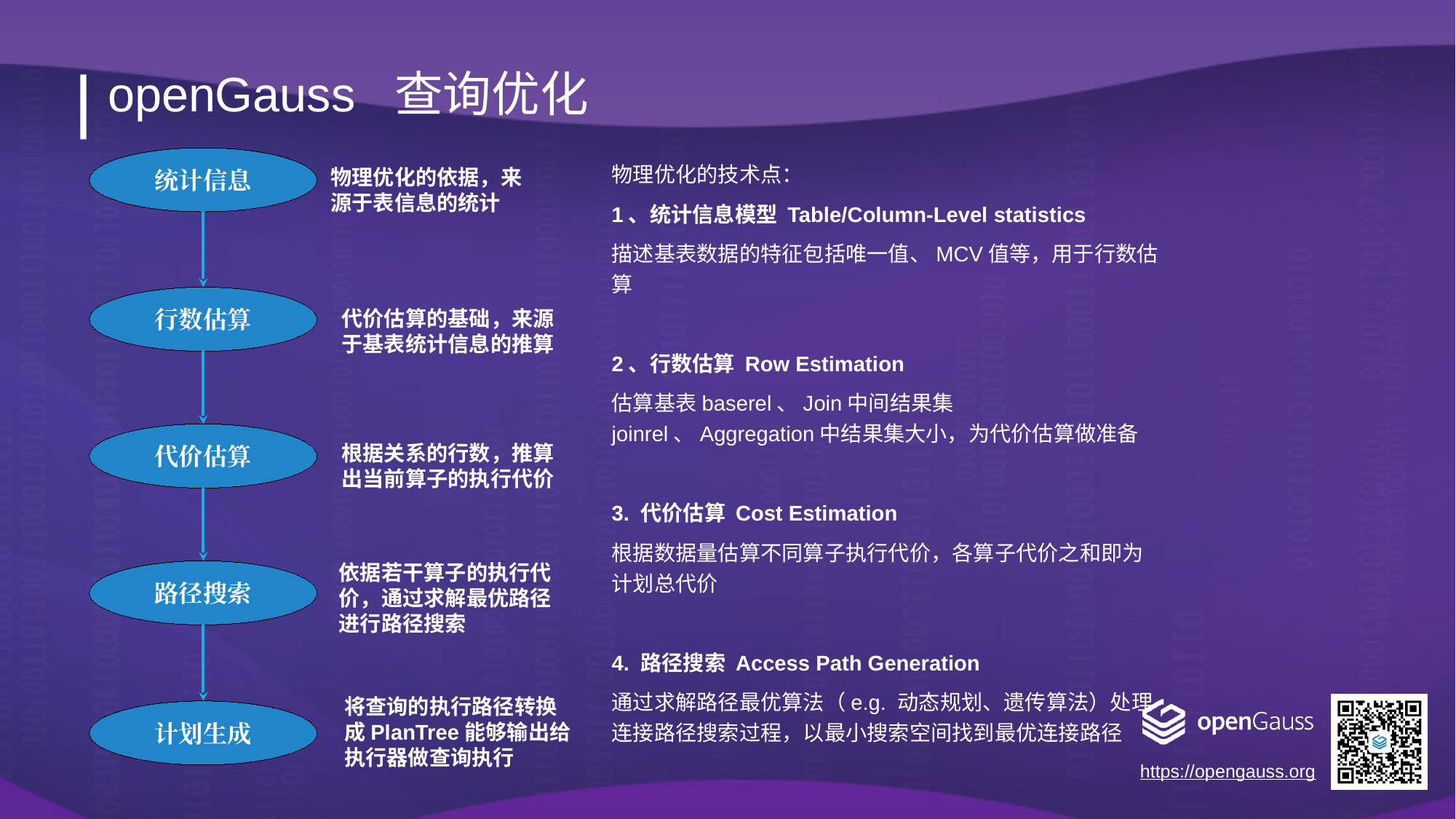

openGauss  查询优化
统计信息
物理优化的技术点：
1、统计信息模型 Table/Column-Level statistics
描述基表数据的特征包括唯一值、MCV值等，用于行数估算

2、行数估算 Row Estimation
估算基表baserel、Join中间结果集joinrel、Aggregation中结果集大小，为代价估算做准备

3. 代价估算 Cost Estimation
根据数据量估算不同算子执行代价，各算子代价之和即为计划总代价

4. 路径搜索 Access Path Generation
通过求解路径最优算法（e.g. 动态规划、遗传算法）处理连接路径搜索过程，以最小搜索空间找到最优连接路径
物理优化的依据，来源于表信息的统计
行数估算
代价估算的基础，来源于基表统计信息的推算
代价估算
根据关系的行数，推算出当前算子的执行代价
依据若干算子的执行代价，通过求解最优路径进行路径搜索
路径搜索
将查询的执行路径转换成PlanTree能够输出给执行器做查询执行
计划生成